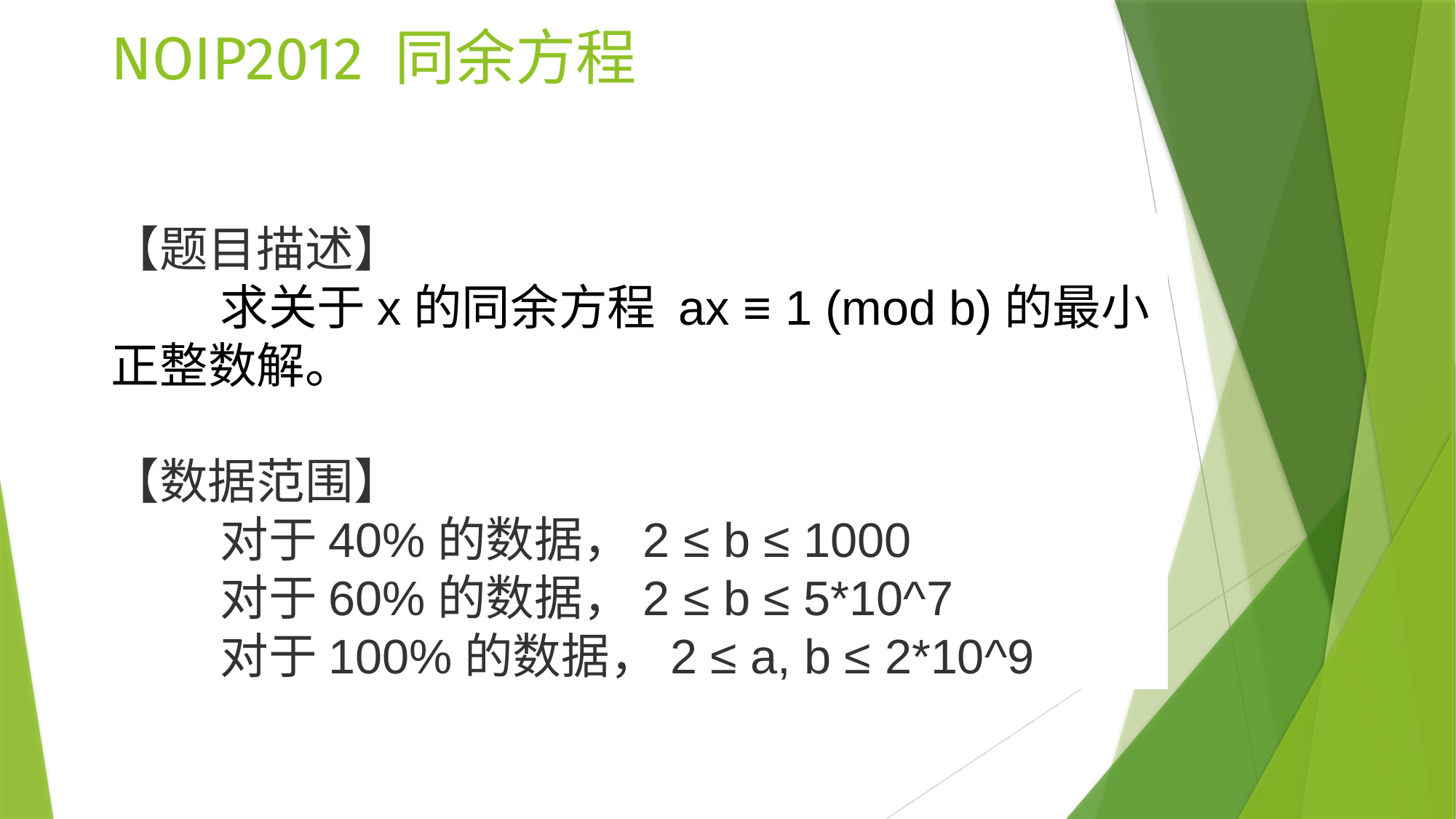

# NOIP2012 同余方程
【题目描述】
	求关于x的同余方程 ax ≡ 1 (mod b)的最小正整数解。

【数据范围】
	对于40%的数据，2 ≤ b ≤ 1000
	对于60%的数据，2 ≤ b ≤ 5*10^7
	对于100%的数据，2 ≤ a, b ≤ 2*10^9